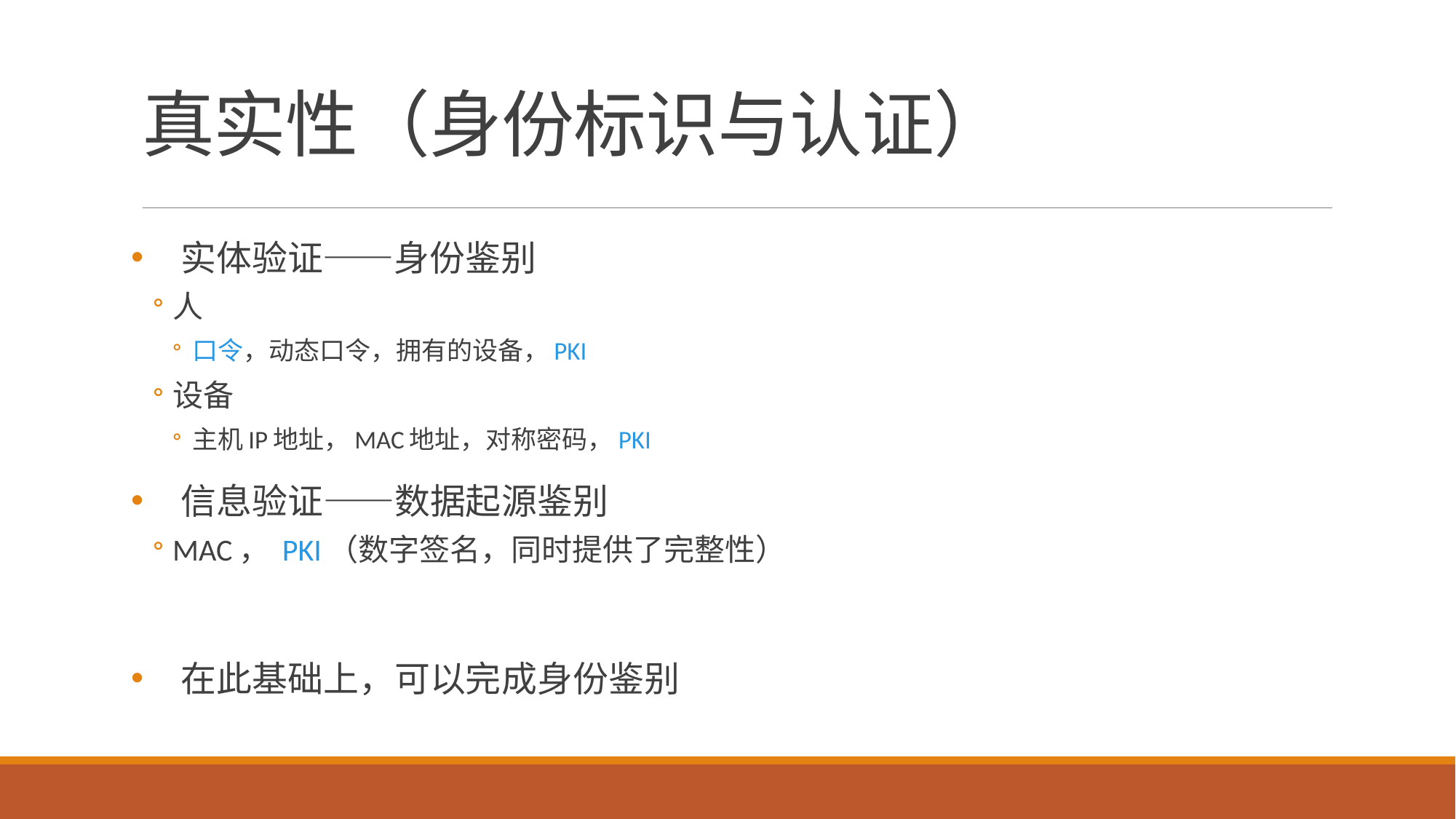

# 真实性（身份标识与认证）
实体验证——身份鉴别
人
口令，动态口令，拥有的设备，PKI
设备
主机IP地址，MAC地址，对称密码，PKI
信息验证——数据起源鉴别
MAC， PKI（数字签名，同时提供了完整性）

在此基础上，可以完成身份鉴别